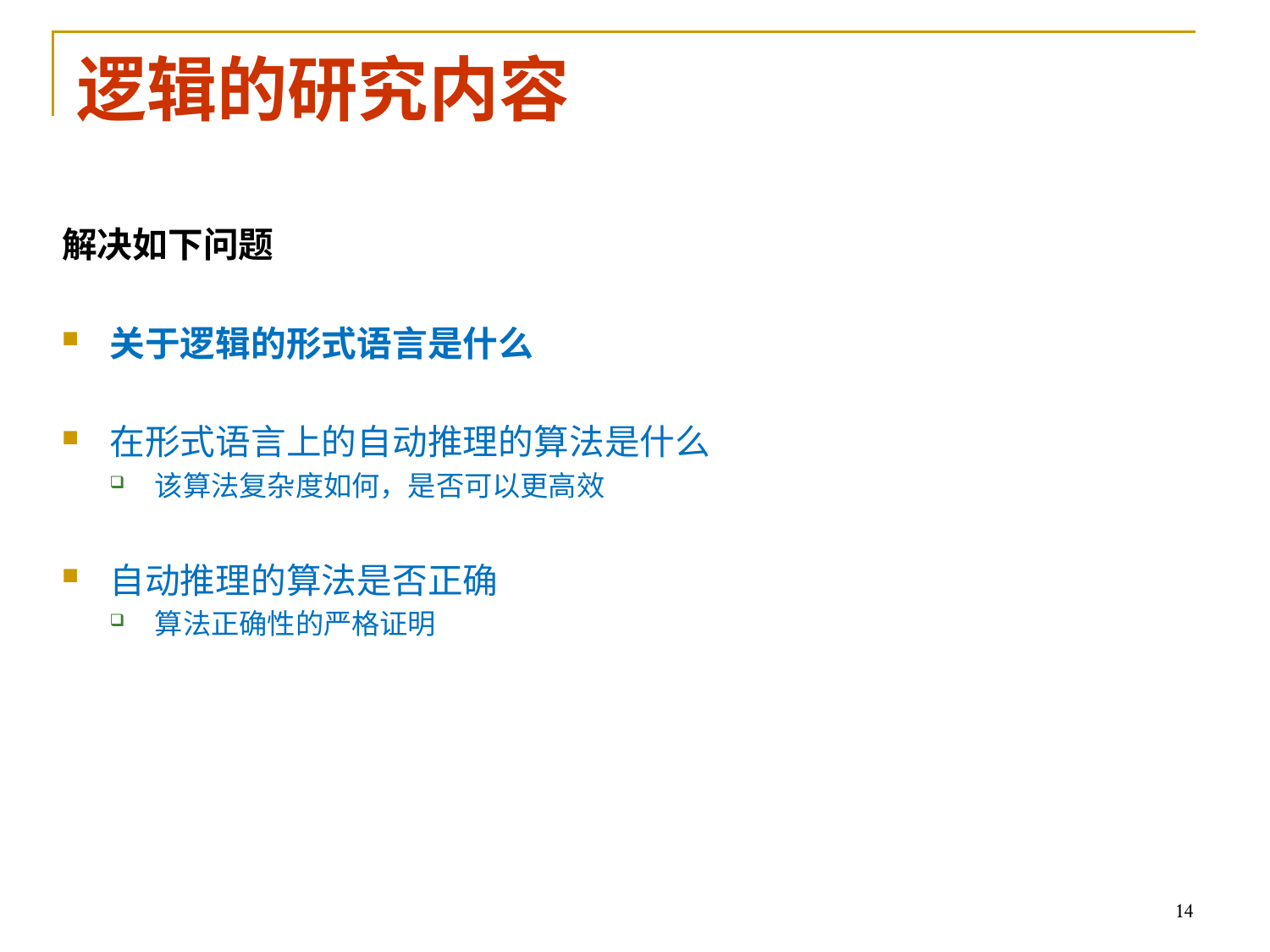

# 逻辑的研究内容
解决如下问题

关于逻辑的形式语言是什么

在形式语言上的自动推理的算法是什么
该算法复杂度如何，是否可以更高效

自动推理的算法是否正确
算法正确性的严格证明

14